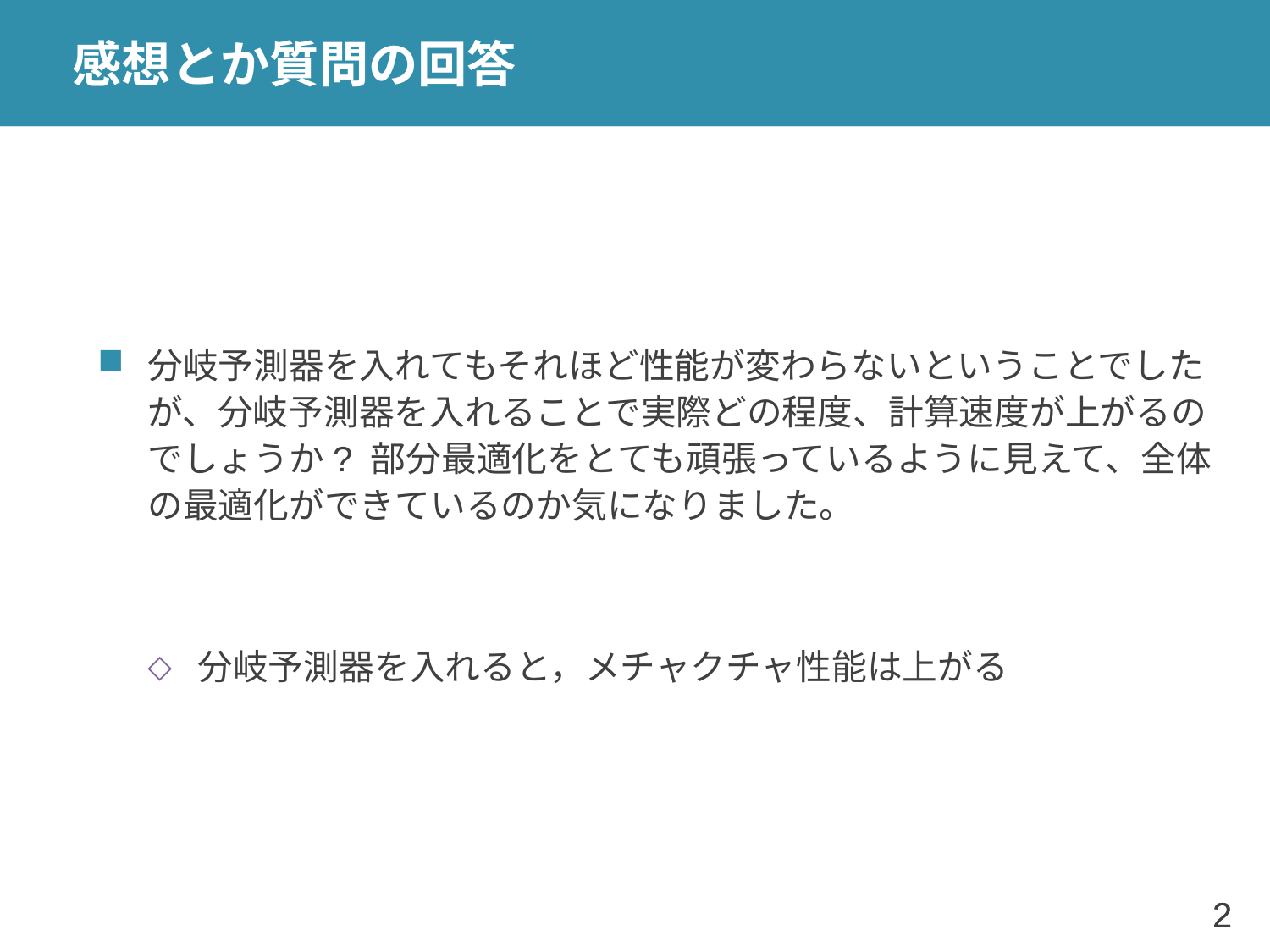

# 感想とか質問の回答
分岐予測器を入れてもそれほど性能が変わらないということでしたが、分岐予測器を入れることで実際どの程度、計算速度が上がるのでしょうか? 部分最適化をとても頑張っているように見えて、全体の最適化ができているのか気になりました。

分岐予測器を入れると，メチャクチャ性能は上がる